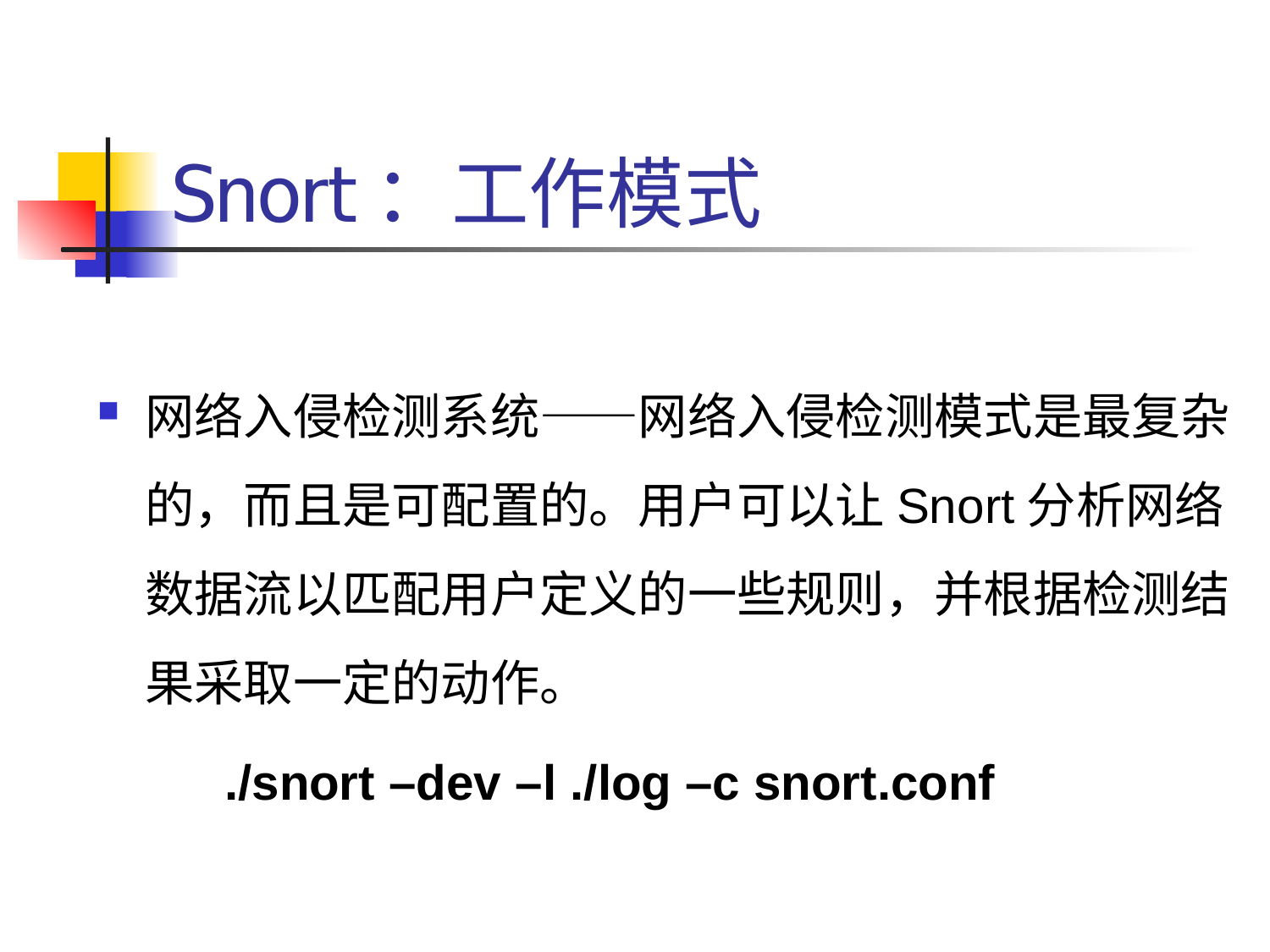

# Snort：工作模式

网络入侵检测系统——网络入侵检测模式是最复杂的，而且是可配置的。用户可以让Snort分析网络数据流以匹配用户定义的一些规则，并根据检测结果采取一定的动作。
	./snort –dev –l ./log –c snort.conf